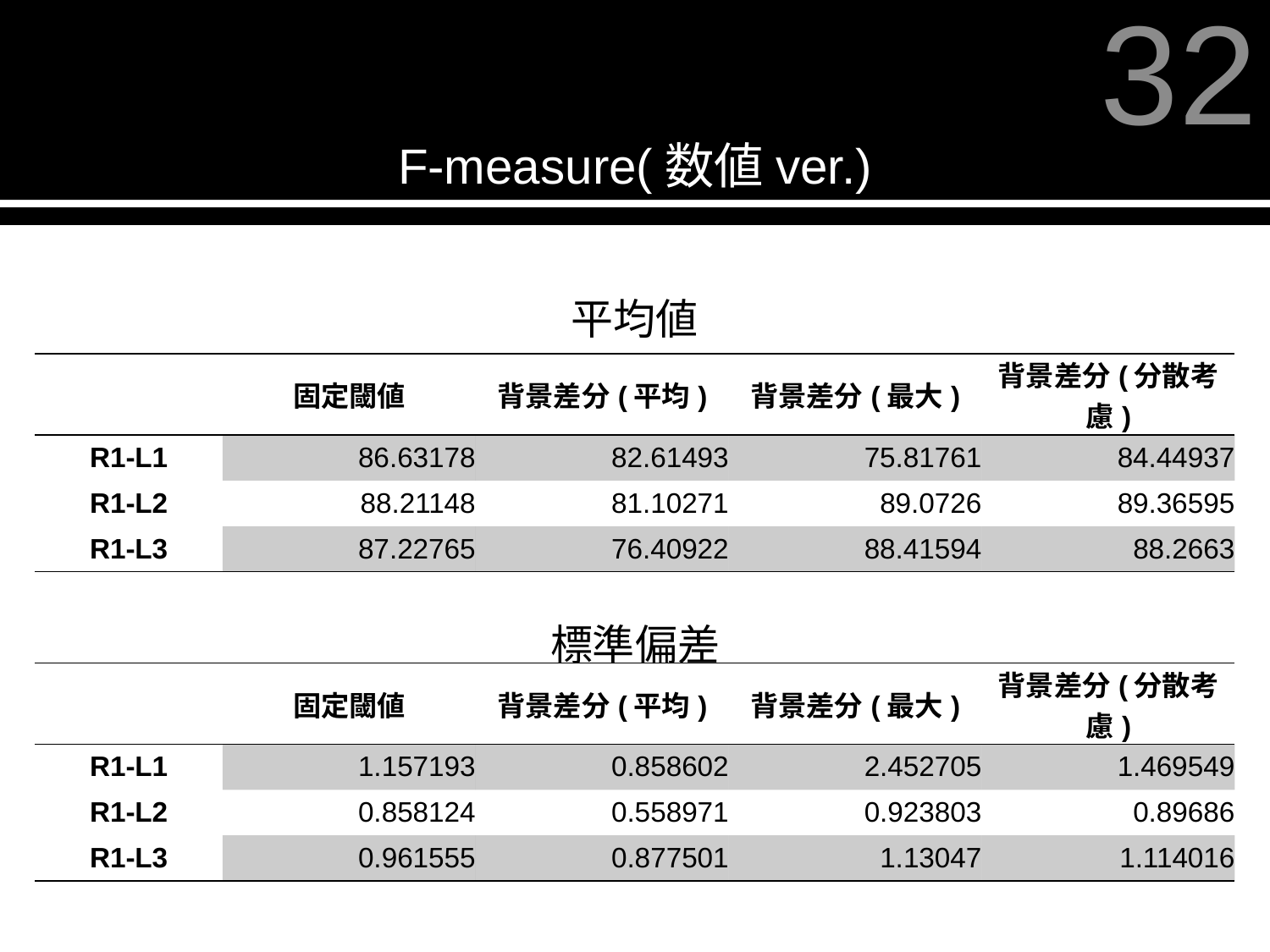

F-measure(数値ver.)
32

平均値
|  | 固定閾値 | 背景差分(平均) | 背景差分(最大) | 背景差分(分散考慮) |
| --- | --- | --- | --- | --- |
| R1-L1 | 86.63178 | 82.61493 | 75.81761 | 84.44937 |
| R1-L2 | 88.21148 | 81.10271 | 89.0726 | 89.36595 |
| R1-L3 | 87.22765 | 76.40922 | 88.41594 | 88.2663 |
標準偏差
|  | 固定閾値 | 背景差分(平均) | 背景差分(最大) | 背景差分(分散考慮) |
| --- | --- | --- | --- | --- |
| R1-L1 | 1.157193 | 0.858602 | 2.452705 | 1.469549 |
| R1-L2 | 0.858124 | 0.558971 | 0.923803 | 0.89686 |
| R1-L3 | 0.961555 | 0.877501 | 1.13047 | 1.114016 |